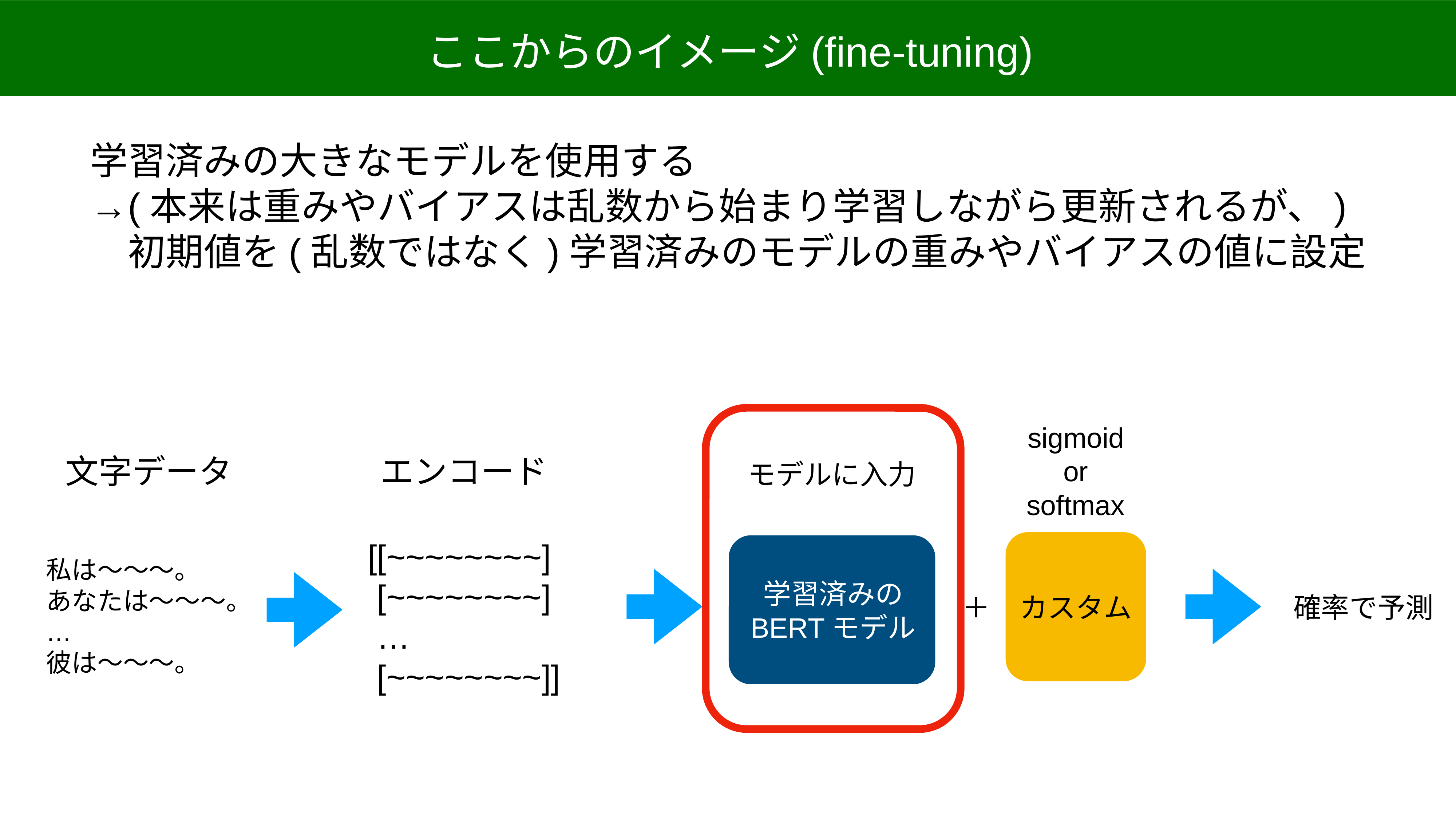

ここからのイメージ(fine-tuning)
学習済みの大きなモデルを使用する
→(本来は重みやバイアスは乱数から始まり学習しながら更新されるが、)
　初期値を(乱数ではなく)学習済みのモデルの重みやバイアスの値に設定

sigmoid
or
softmax
文字データ
エンコード
モデルに入力
[[~~~~~~~~]
 [~~~~~~~~]
 …
 [~~~~~~~~]]

私は〜〜〜。
あなたは〜〜〜。
…
彼は〜〜〜。

学習済みの
BERTモデル

＋
カスタム
確率で予測